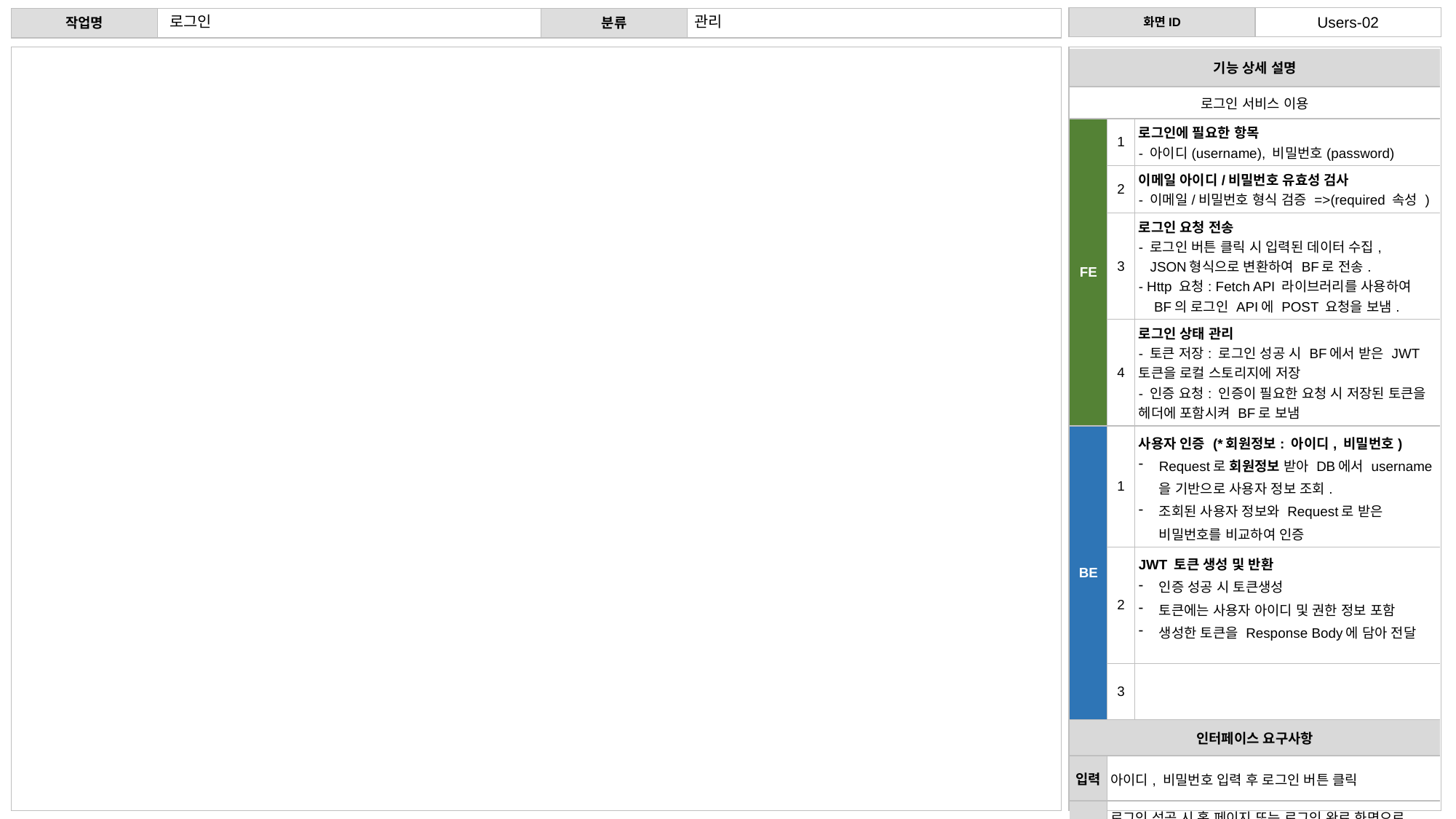

로그인
관리
Users-02
| 기능 상세 설명 | 기능 상세 설명 |  |
| --- | --- | --- |
| 로그인 서비스 이용 | 서비스 이용을 위한 회원 가입 | 서비스 이용을 위한 회원 가입 |
| FE | 1 | 로그인에 필요한 항목 - 아이디(username), 비밀번호(password) |
|  | 2 | 이메일 아이디/비밀번호 유효성 검사 - 이메일/비밀번호 형식 검증 =>(required 속성 ) |
|  | 3 | 로그인 요청 전송 - 로그인 버튼 클릭 시 입력된 데이터 수집, JSON형식으로 변환하여 BF로 전송. - Http 요청: Fetch API 라이브러리를 사용하여 BF의 로그인 API에 POST 요청을 보냄. |
|  | 4 | 로그인 상태 관리 - 토큰 저장: 로그인 성공 시 BF에서 받은 JWT 토큰을 로컬 스토리지에 저장 - 인증 요청: 인증이 필요한 요청 시 저장된 토큰을 헤더에 포함시켜 BF로 보냄 |
| BE | 1 | 사용자 인증 (\*회원정보: 아이디, 비밀번호) Request로 회원정보 받아 DB에서 username을 기반으로 사용자 정보 조회. 조회된 사용자 정보와 Request로 받은 비밀번호를 비교하여 인증 |
|  | 2 | JWT 토큰 생성 및 반환 인증 성공 시 토큰생성 토큰에는 사용자 아이디 및 권한 정보 포함 생성한 토큰을 Response Body에 담아 전달 |
|  | 3 |  |
| 인터페이스 요구사항 | 인터페이스 요구사항 |  |
| 입력 | 아이디, 비밀번호 입력 후 로그인 버튼 클릭 | 이메일(아이디), 이름, 비밀번호, 비밀번호 확인 입력 후 회원 가입 버튼 클릭 |
| 출력 | 로그인 성공 시 홈 페이지 또는 로그인 완료 화면으로 이동로그인 실패 시 에러 메시지 표시 (예: 잘못된 아이디 또는 비밀번호) | 로그인 페이지 |